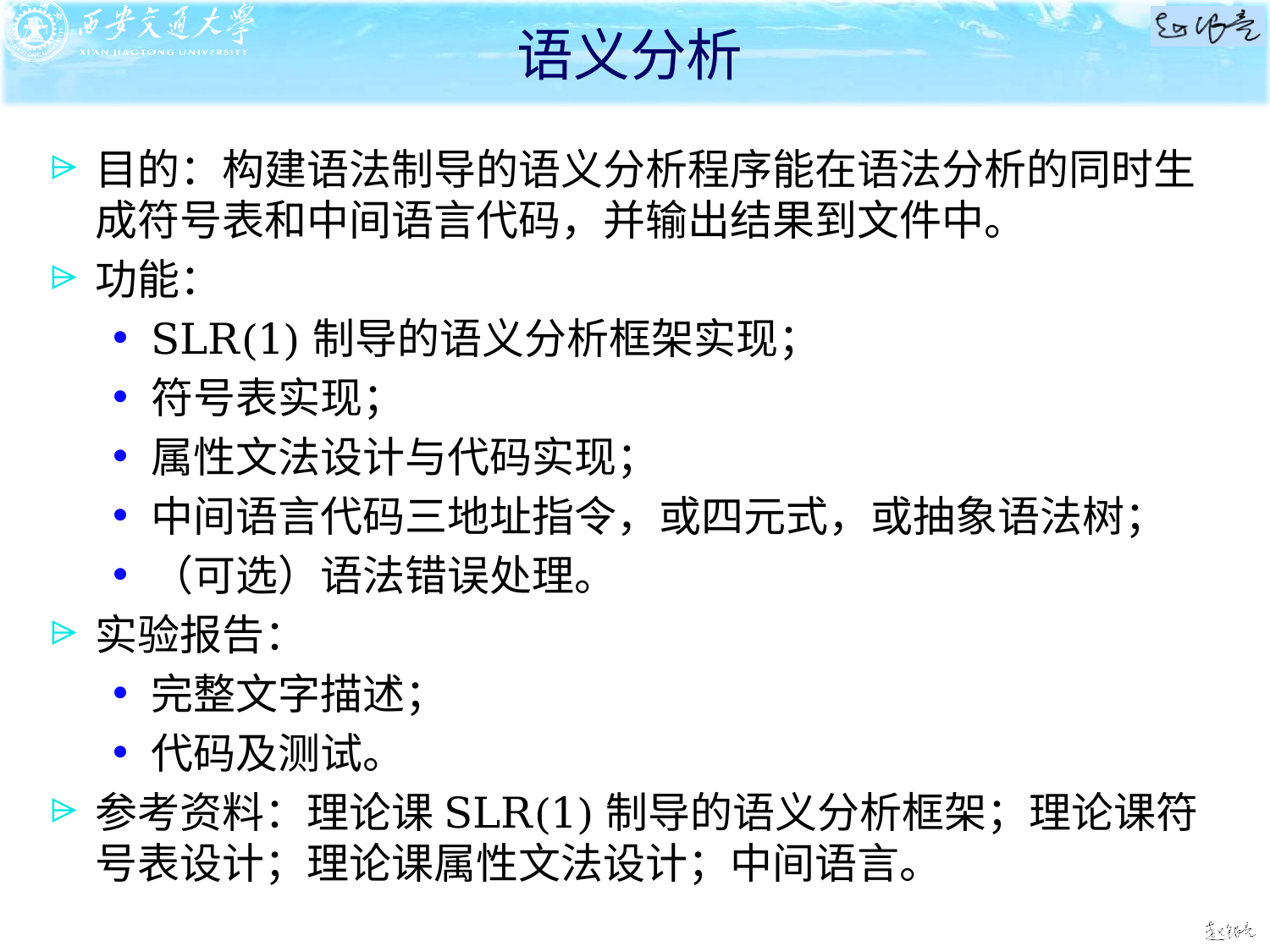

# 语义分析
目的：构建语法制导的语义分析程序能在语法分析的同时生成符号表和中间语言代码，并输出结果到文件中。
功能：
SLR(1)制导的语义分析框架实现；
符号表实现；
属性文法设计与代码实现；
中间语言代码三地址指令，或四元式，或抽象语法树；
（可选）语法错误处理。
实验报告：
完整文字描述；
代码及测试。
参考资料：理论课SLR(1)制导的语义分析框架；理论课符号表设计；理论课属性文法设计；中间语言。